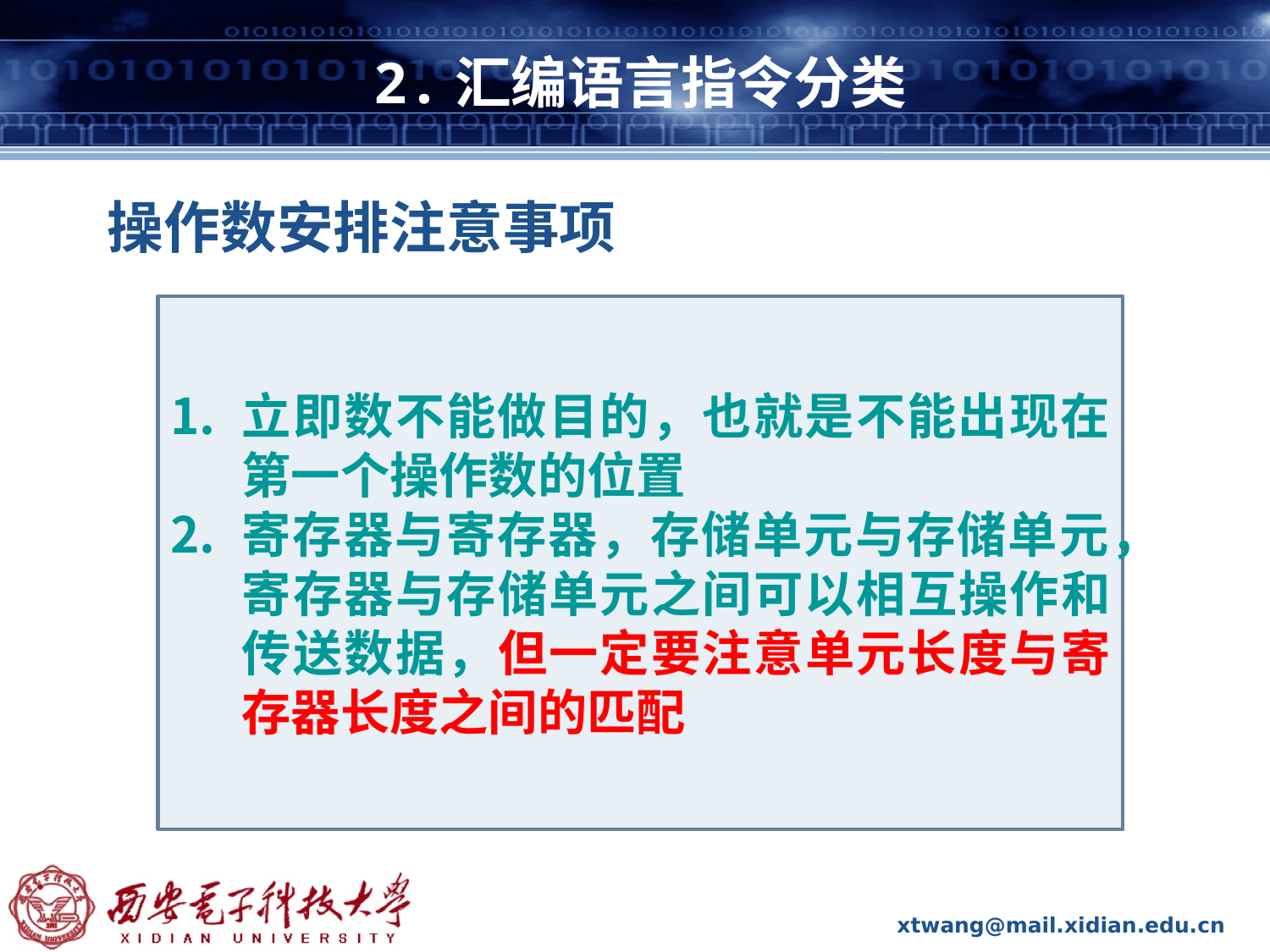

# 2.汇编语言指令分类
操作数安排注意事项
立即数不能做目的，也就是不能出现在第一个操作数的位置
寄存器与寄存器，存储单元与存储单元，寄存器与存储单元之间可以相互操作和传送数据，但一定要注意单元长度与寄存器长度之间的匹配